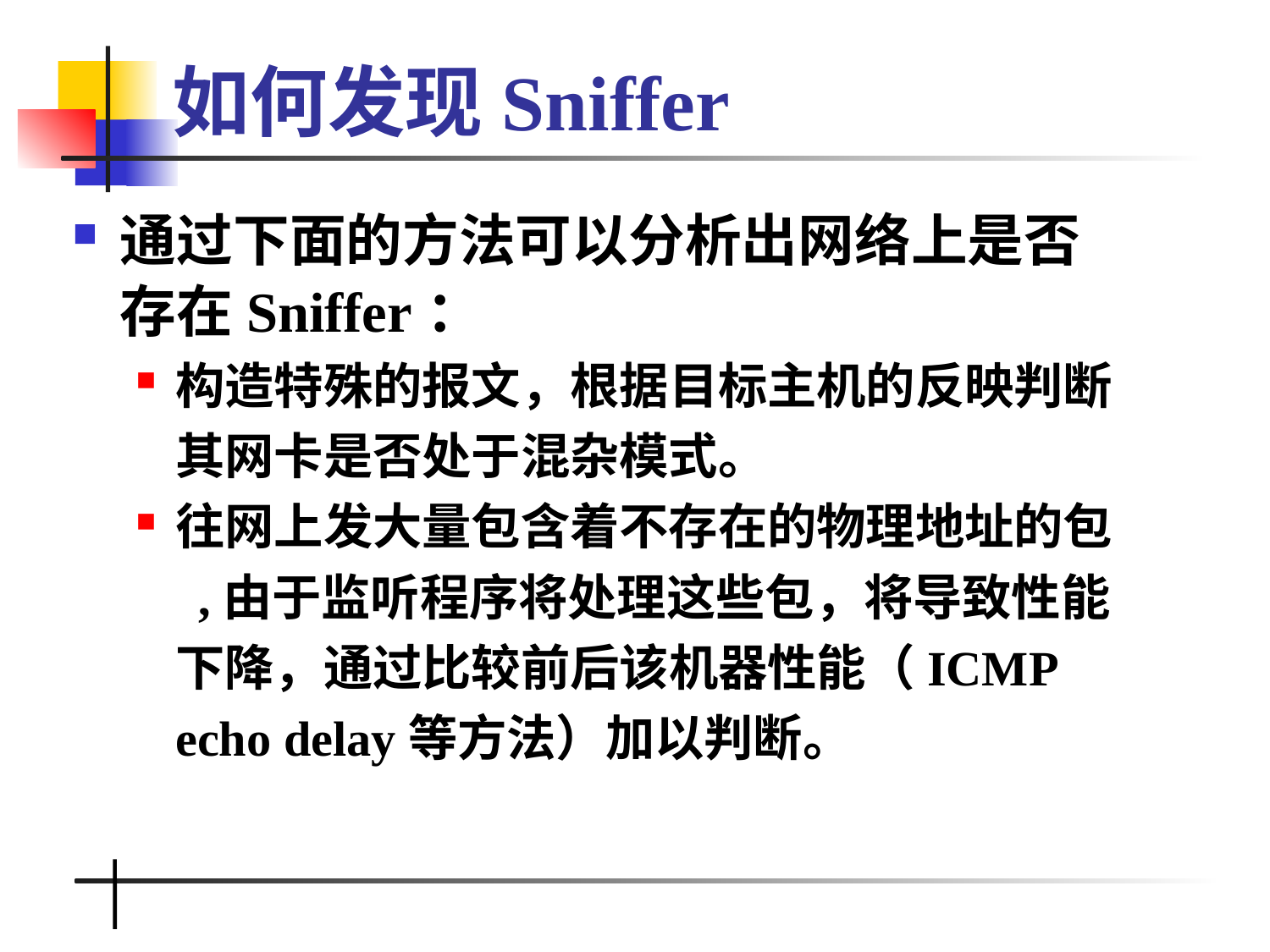

# 如何发现Sniffer
通过下面的方法可以分析出网络上是否存在Sniffer：
构造特殊的报文，根据目标主机的反映判断其网卡是否处于混杂模式。
往网上发大量包含着不存在的物理地址的包 ,由于监听程序将处理这些包，将导致性能下降，通过比较前后该机器性能（ICMP echo delay等方法）加以判断。